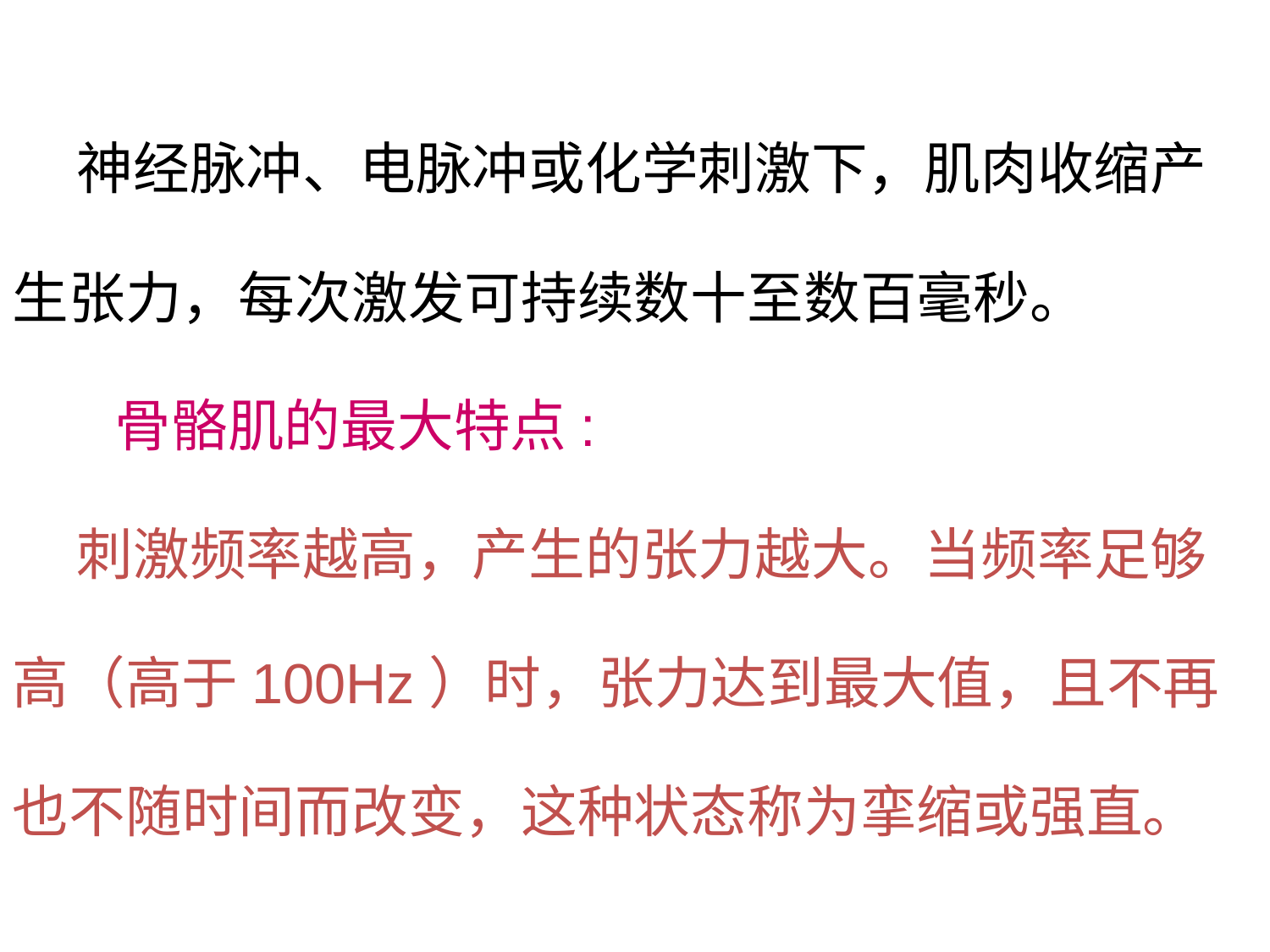

神经脉冲、电脉冲或化学刺激下，肌肉收缩产生张力，每次激发可持续数十至数百毫秒。
       骨骼肌的最大特点:
    刺激频率越高，产生的张力越大。当频率足够高（高于100Hz）时，张力达到最大值，且不再也不随时间而改变，这种状态称为挛缩或强直。